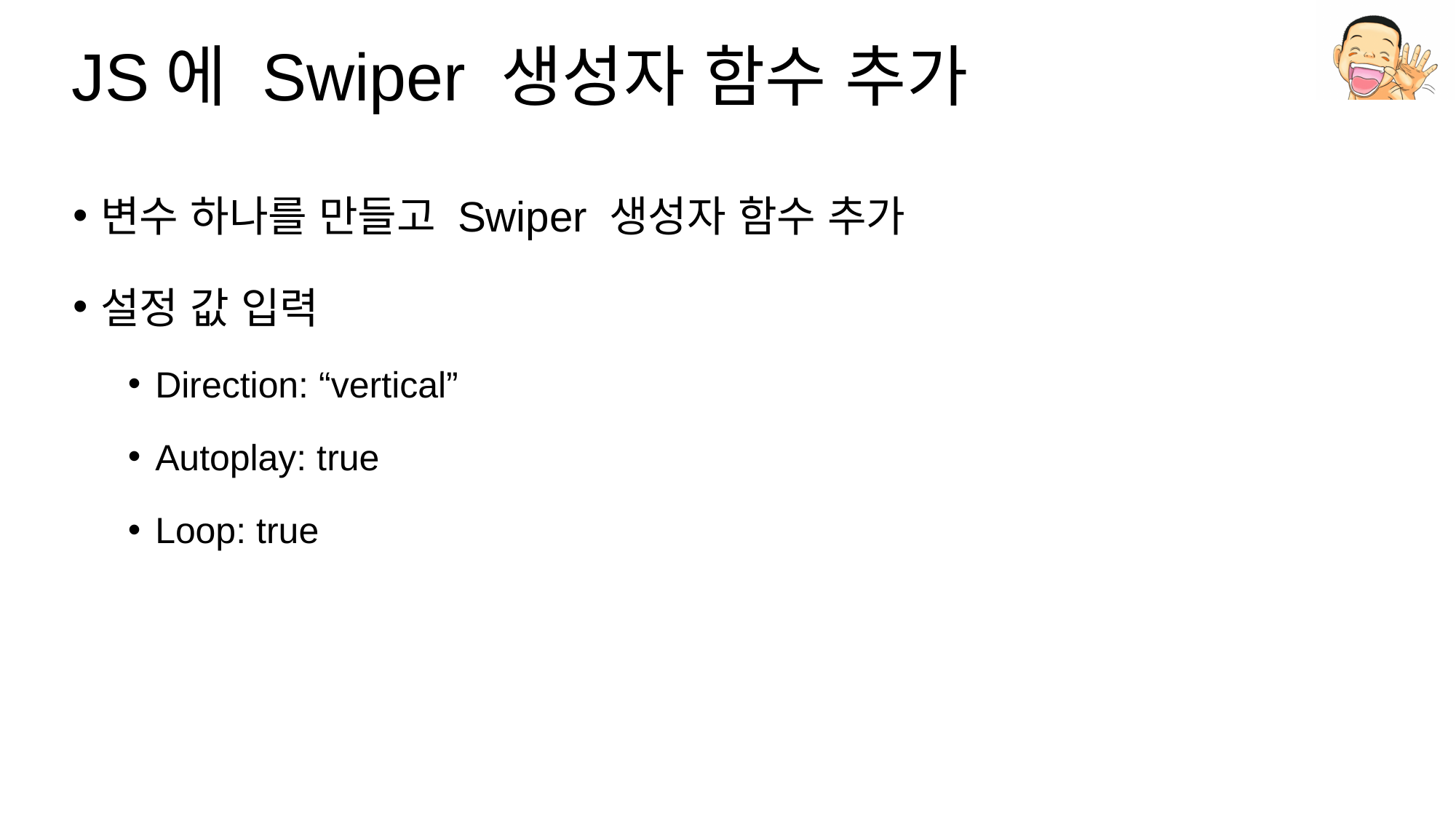

# JS에 Swiper 생성자 함수 추가
변수 하나를 만들고 Swiper 생성자 함수 추가
설정 값 입력
Direction: “vertical”
Autoplay: true
Loop: true